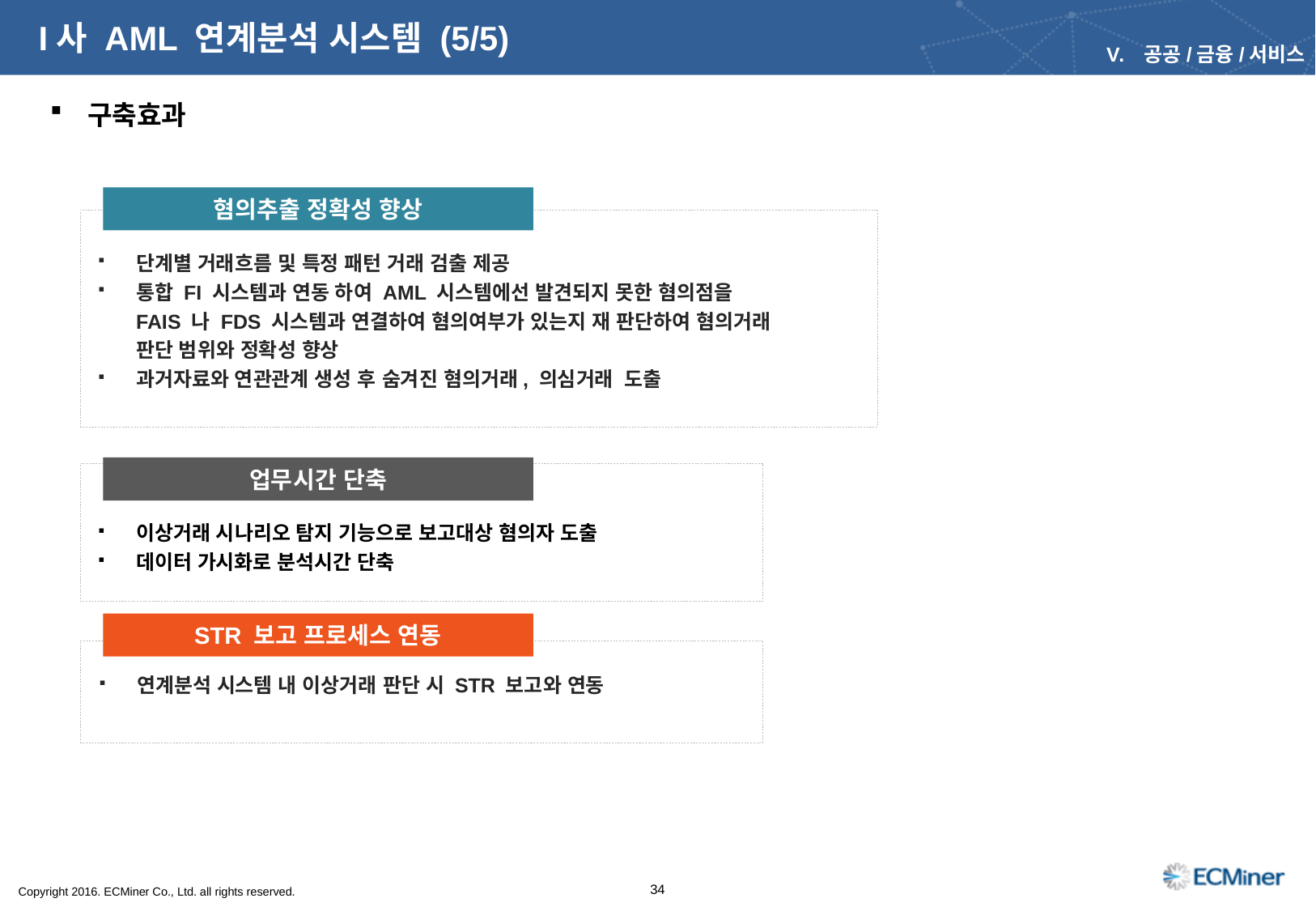

I사 AML 연계분석 시스템 (5/5)
공공/금융/서비스
 구축효과
혐의추출 정확성 향상

단계별 거래흐름 및 특정 패턴 거래 검출 제공
통합 FI 시스템과 연동 하여 AML 시스템에선 발견되지 못한 혐의점을
	FAIS 나 FDS 시스템과 연결하여 혐의여부가 있는지 재 판단하여 혐의거래
	판단 범위와 정확성 향상
과거자료와 연관관계 생성 후 숨겨진 혐의거래, 의심거래  도출

업무시간 단축

이상거래 시나리오 탐지 기능으로 보고대상 혐의자 도출
데이터 가시화로 분석시간 단축
STR 보고 프로세스 연동

연계분석 시스템 내 이상거래 판단 시 STR 보고와 연동